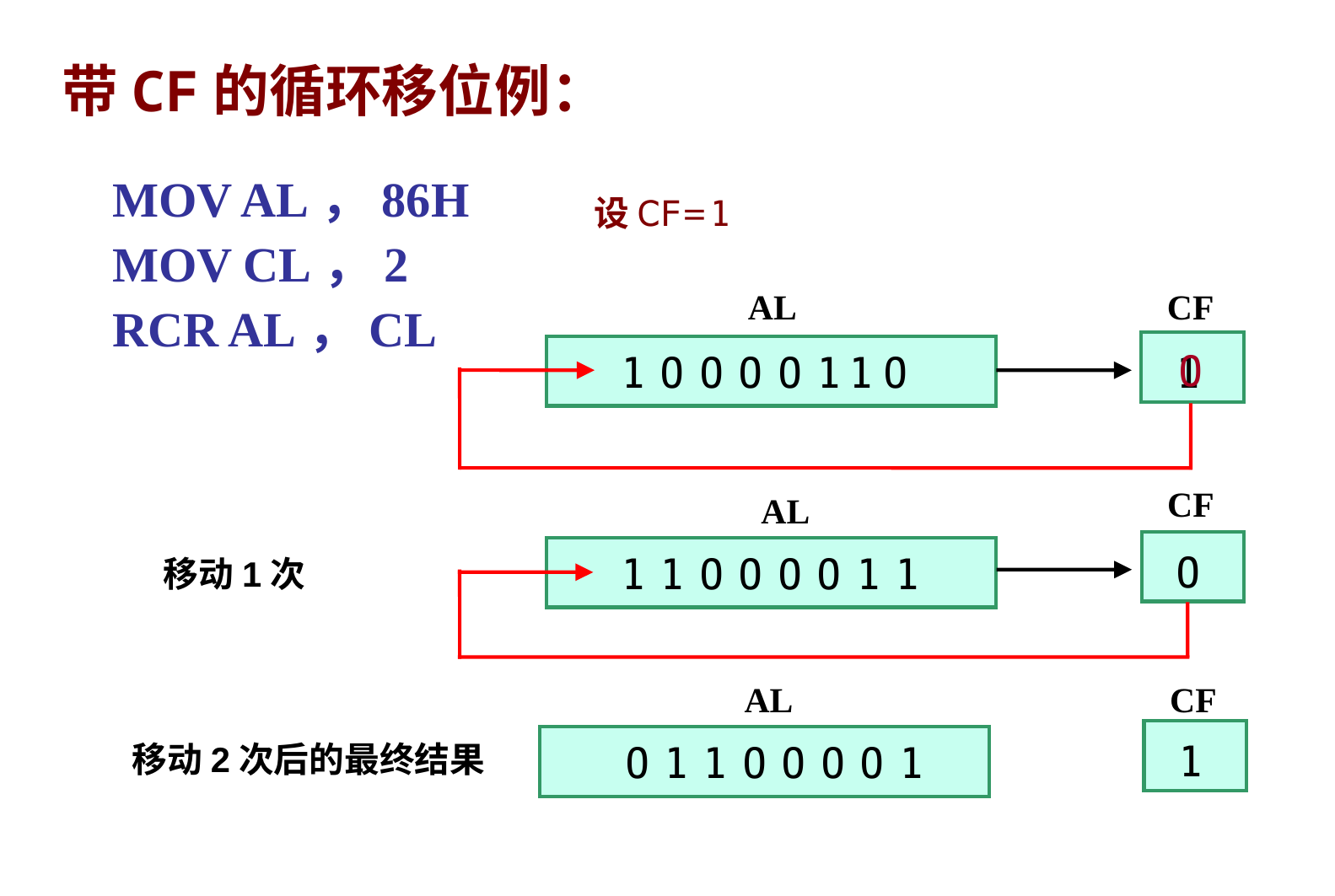

# 带CF的循环移位例：
MOV AL，86H
MOV CL，2
RCR AL，CL
设CF=1
AL
CF

0
1 0 0 0 0 1
1
0
1

CF
AL

0
1 1 0 0 0 0 1 1
移动1次

AL
CF

1
0 1 1 0 0 0 0 1
移动2次后的最终结果